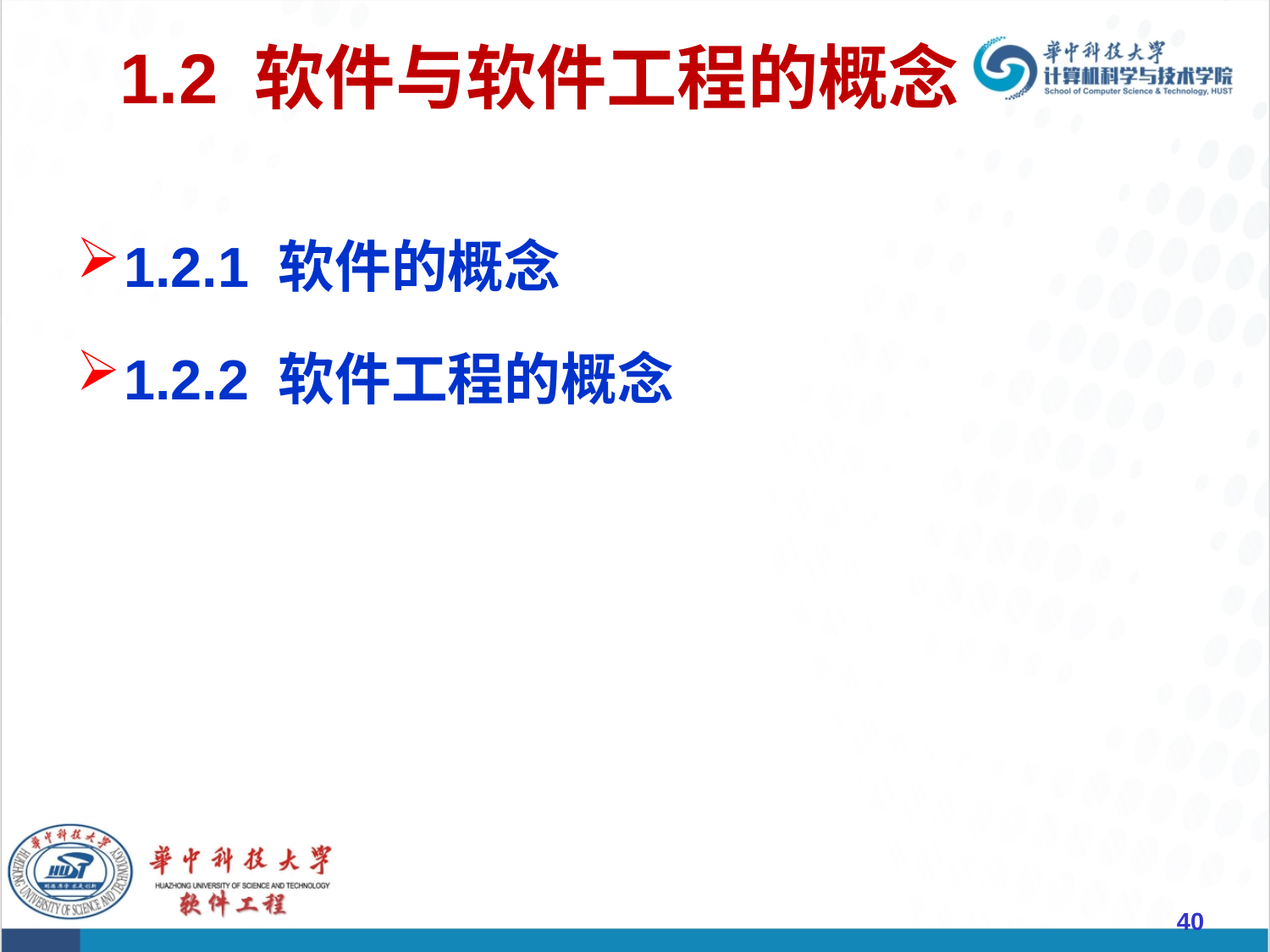

# 1.2 软件与软件工程的概念
1.2.1 软件的概念
1.2.2 软件工程的概念
40